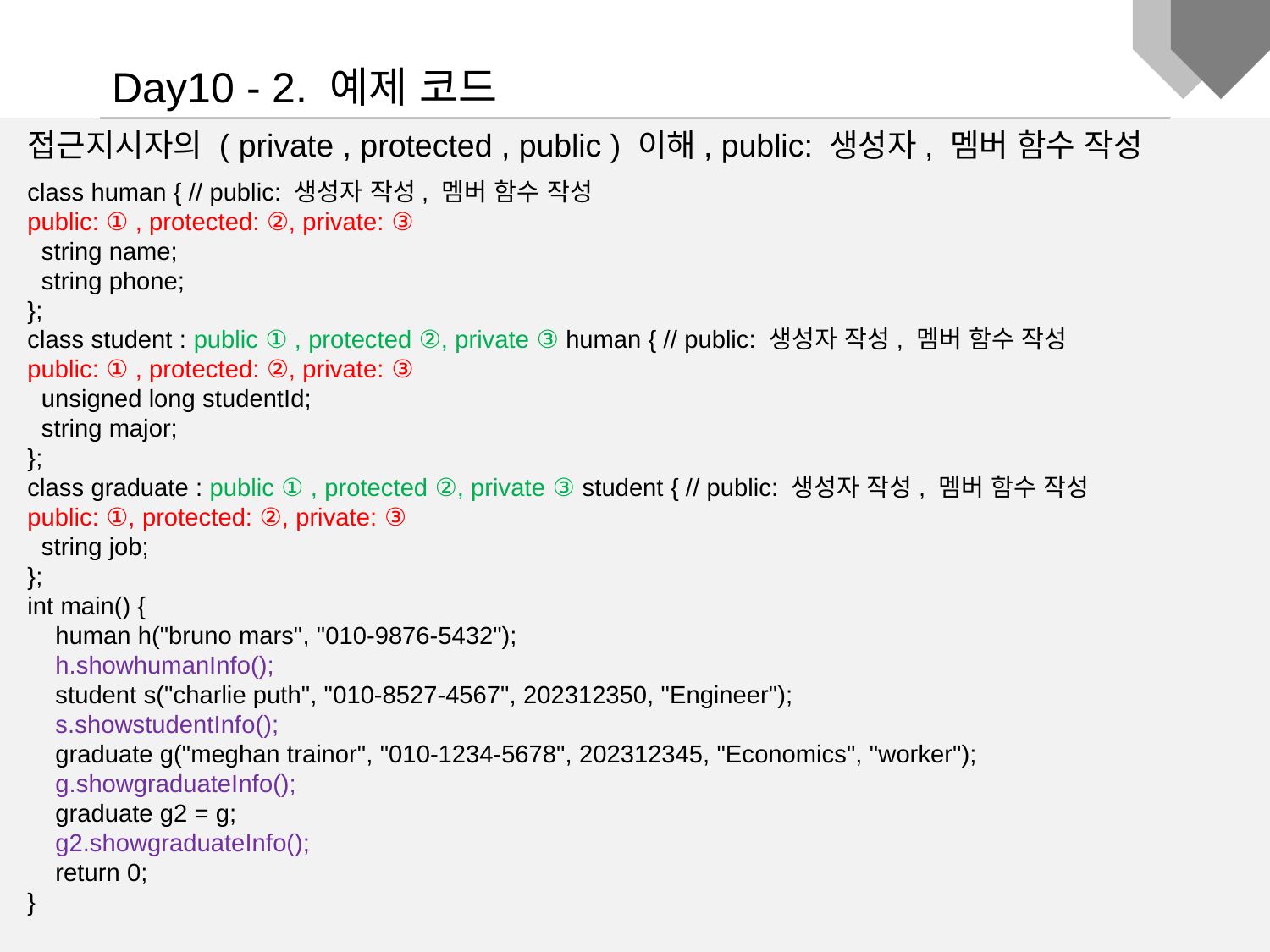

Day10 - 2. 예제 코드
접근지시자의 ( private , protected , public ) 이해, public: 생성자, 멤버 함수 작성
class human { // public: 생성자 작성, 멤버 함수 작성
public: ① , protected: ②, private: ③
  string name;
  string phone;
};
class student : public ① , protected ②, private ③ human { // public: 생성자 작성, 멤버 함수 작성
public: ① , protected: ②, private: ③
  unsigned long studentId;
  string major;
};
class graduate : public ① , protected ②, private ③ student { // public: 생성자 작성, 멤버 함수 작성
public: ①, protected: ②, private: ③
  string job;
};
int main() {
    human h("bruno mars", "010-9876-5432");
    h.showhumanInfo();
    student s("charlie puth", "010-8527-4567", 202312350, "Engineer");
    s.showstudentInfo();
    graduate g("meghan trainor", "010-1234-5678", 202312345, "Economics", "worker");
    g.showgraduateInfo();
    graduate g2 = g;
    g2.showgraduateInfo();
    return 0;
}